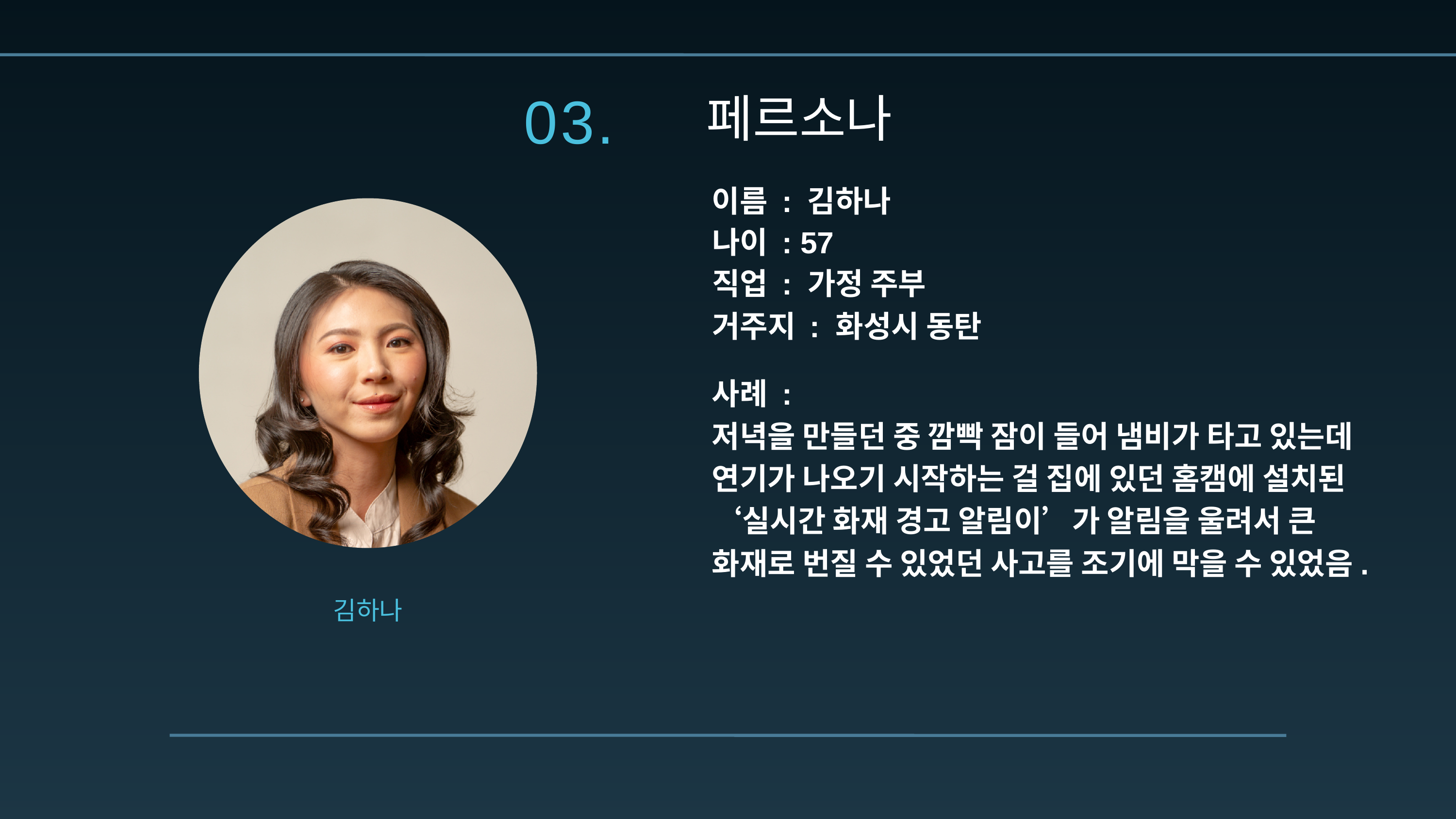

03.
페르소나
이름 : 김하나

나이 : 57
직업 : 가정 주부
거주지 : 화성시 동탄
사례 :
저녁을 만들던 중 깜빡 잠이 들어 냄비가 타고 있는데 연기가 나오기 시작하는 걸 집에 있던 홈캠에 설치된 ‘실시간 화재 경고 알림이’가 알림을 울려서 큰 화재로 번질 수 있었던 사고를 조기에 막을 수 있었음.
김하나